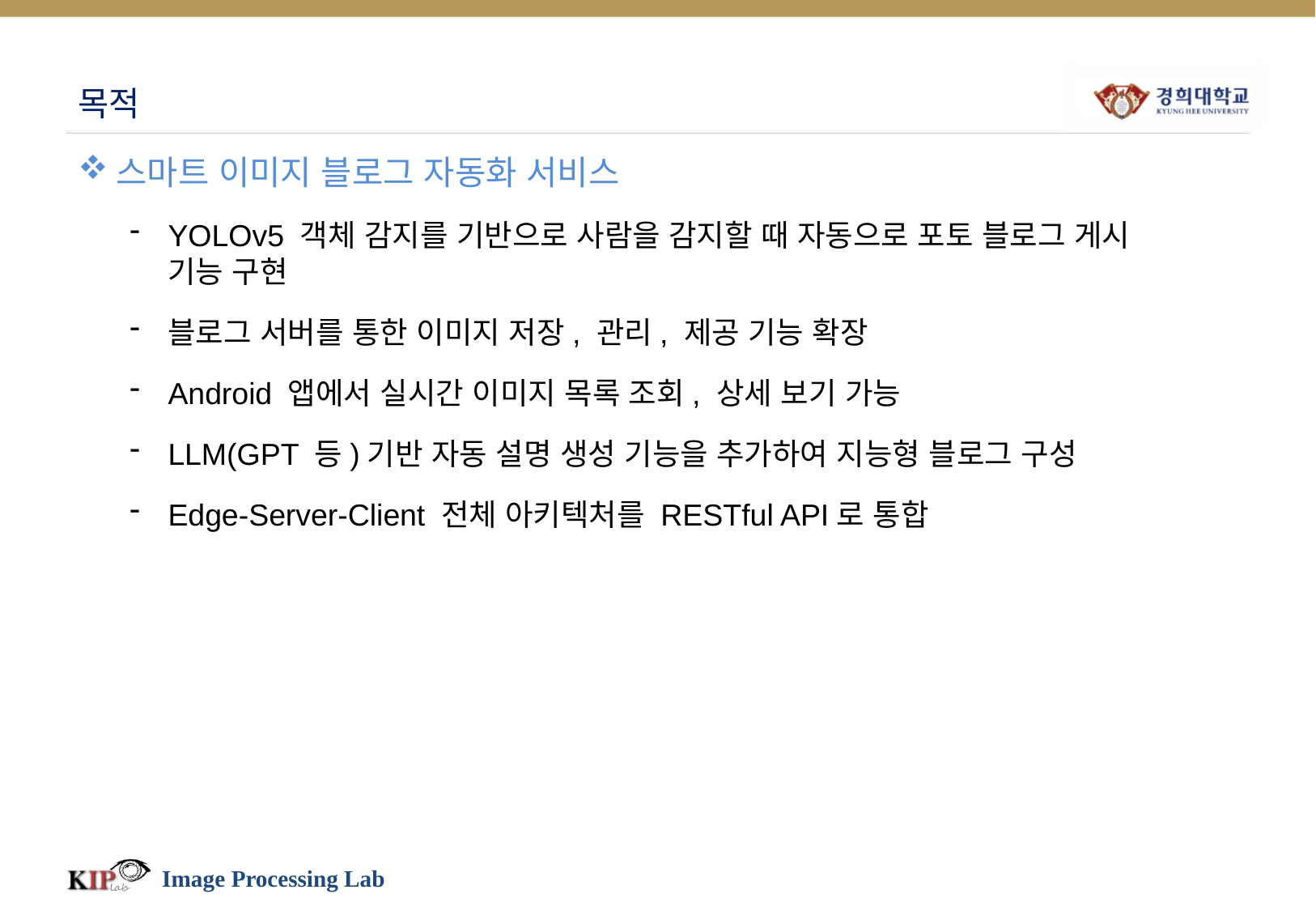

# 목적
스마트 이미지 블로그 자동화 서비스
YOLOv5 객체 감지를 기반으로 사람을 감지할 때 자동으로 포토 블로그 게시 기능 구현
블로그 서버를 통한 이미지 저장, 관리, 제공 기능 확장
Android 앱에서 실시간 이미지 목록 조회, 상세 보기 가능
LLM(GPT 등)기반 자동 설명 생성 기능을 추가하여 지능형 블로그 구성
Edge-Server-Client 전체 아키텍처를 RESTful API로 통합
Image Processing Lab